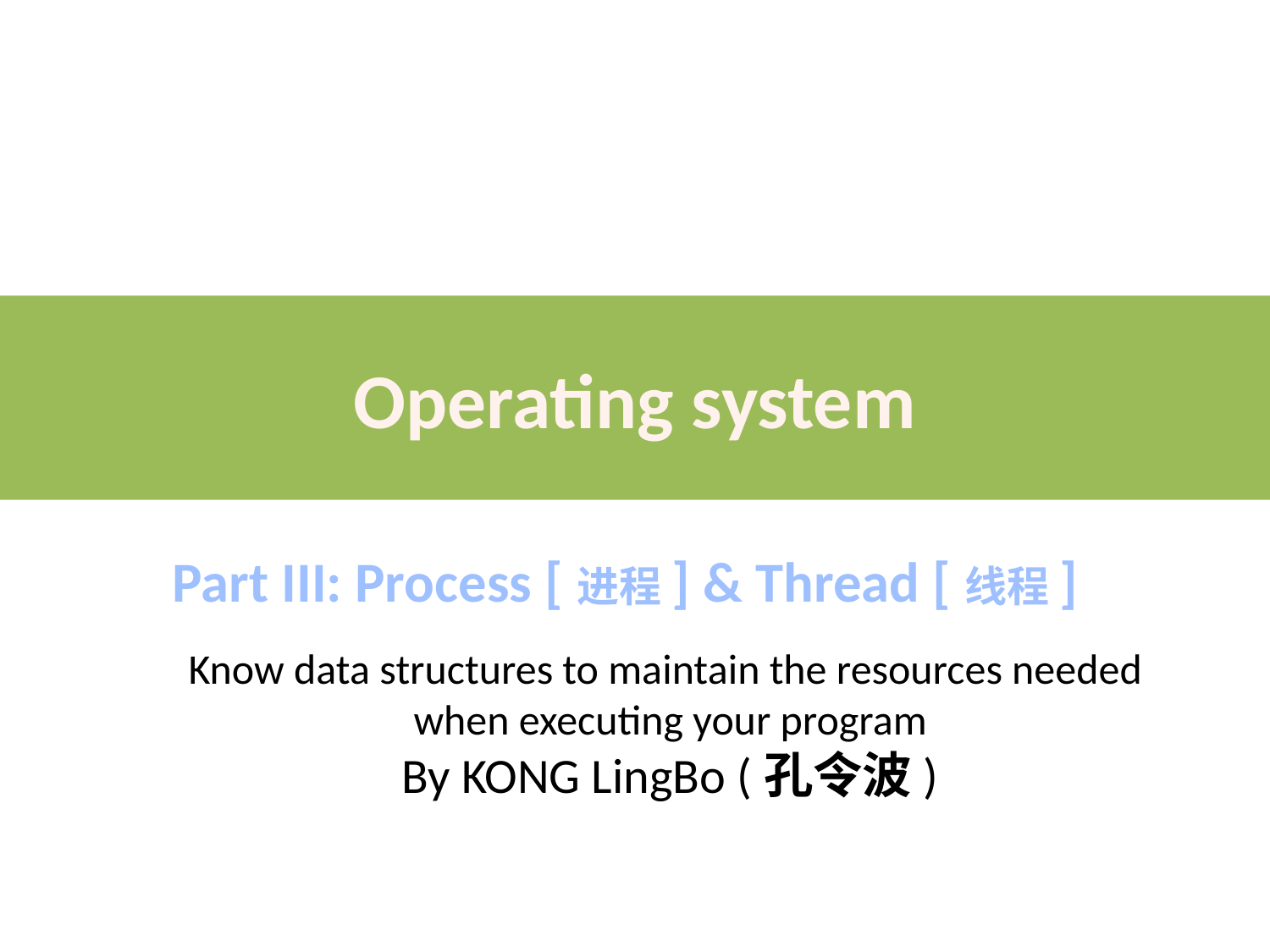

# Operating system
Part III: Process [进程] & Thread [线程]
Know data structures to maintain the resources needed
when executing your program
By KONG LingBo (孔令波)